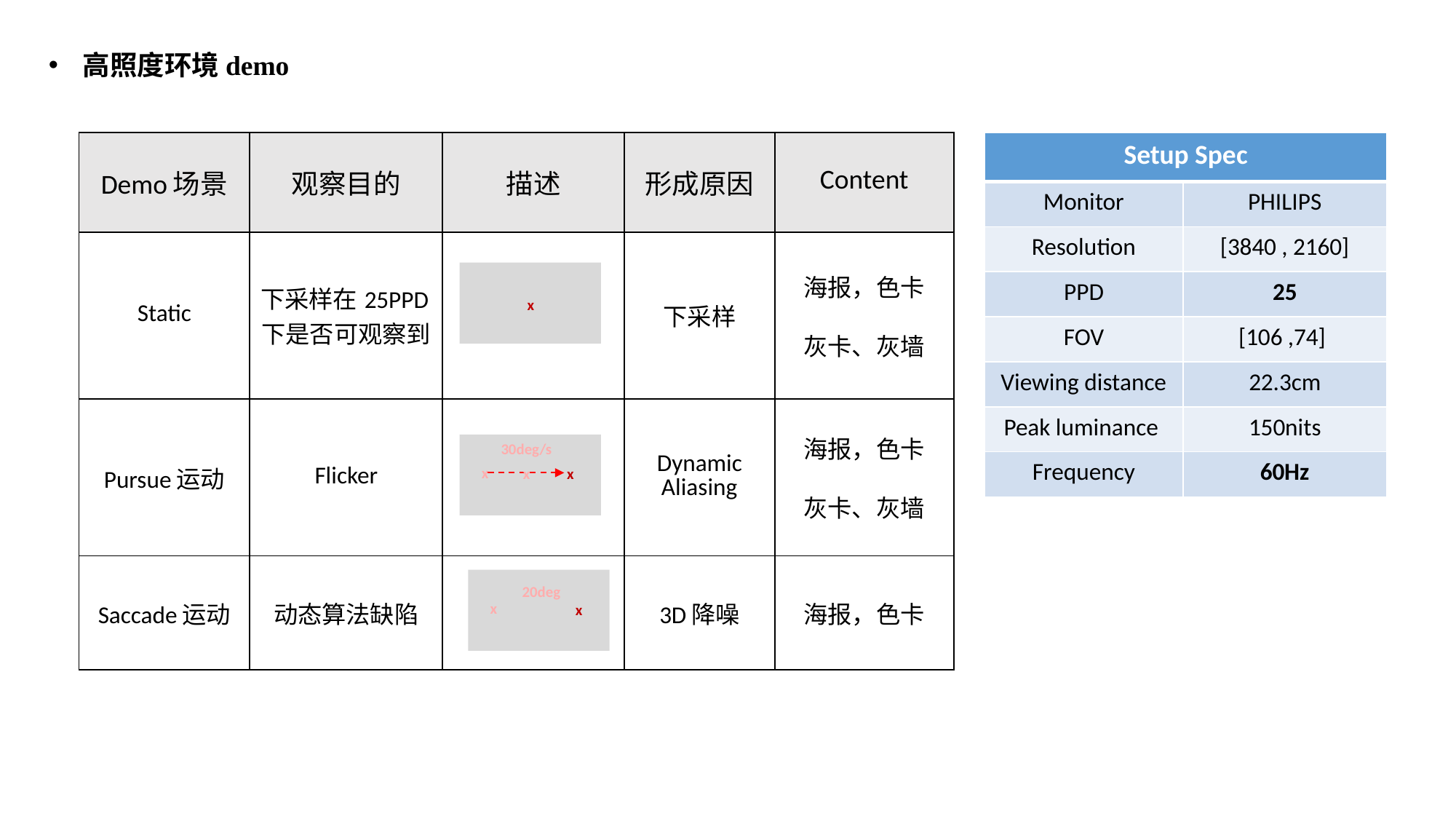

高照度环境demo
| Demo场景 | 观察目的 | 描述 | 形成原因 | Content |
| --- | --- | --- | --- | --- |
| Static | 下采样在25PPD下是否可观察到 |  | 下采样 | 海报，色卡 灰卡、灰墙 |
| Pursue运动 | Flicker |  | Dynamic Aliasing | 海报，色卡 灰卡、灰墙 |
| Saccade运动 | 动态算法缺陷 |  | 3D降噪 | 海报，色卡 |
| Setup Spec |  |
| --- | --- |
| Monitor | PHILIPS |
| Resolution | [3840 , 2160] |
| PPD | 25 |
| FOV | [106 ,74] |
| Viewing distance | 22.3cm |
| Peak luminance | 150nits |
| Frequency | 60Hz |

x

x
30deg/s
x
x

x
x
20deg